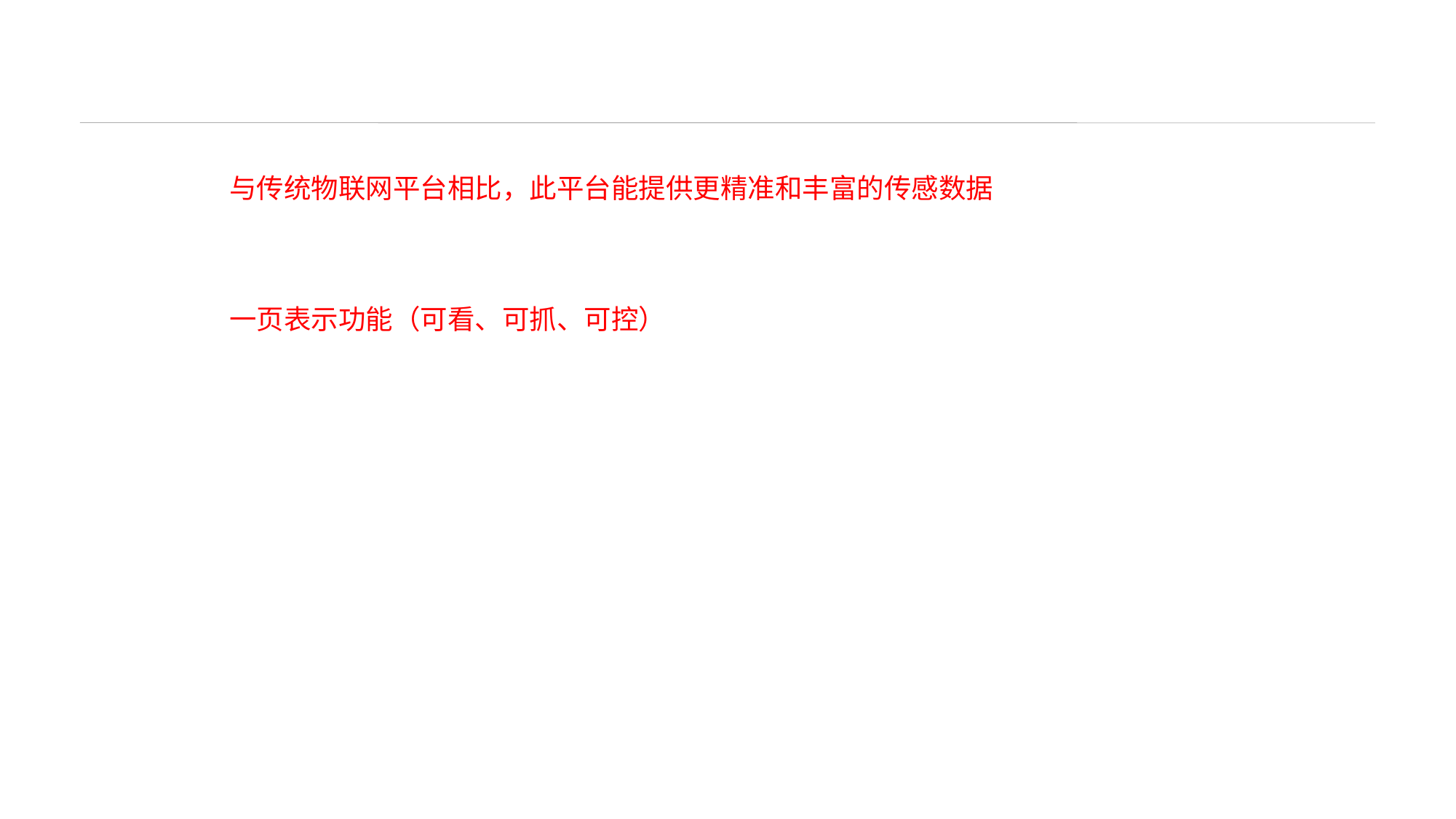

与传统物联网平台相比，此平台能提供更精准和丰富的传感数据

一页表示功能（可看、可抓、可控）